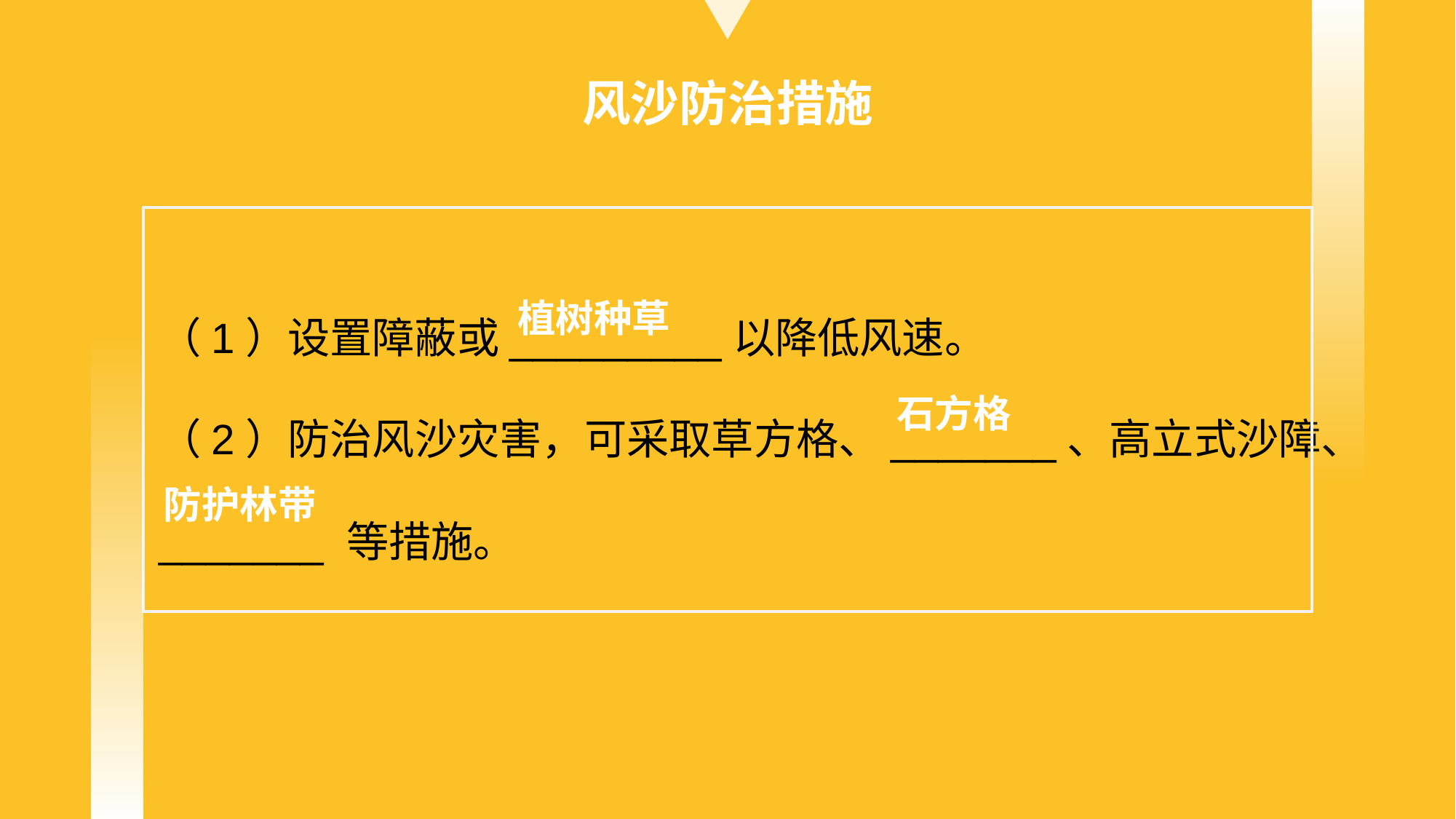

风沙防治措施

（1）设置障蔽或_________以降低风速。
（2）防治风沙灾害，可采取草方格、_______、高立式沙障、_______ 等措施。
植树种草
石方格
防护林带